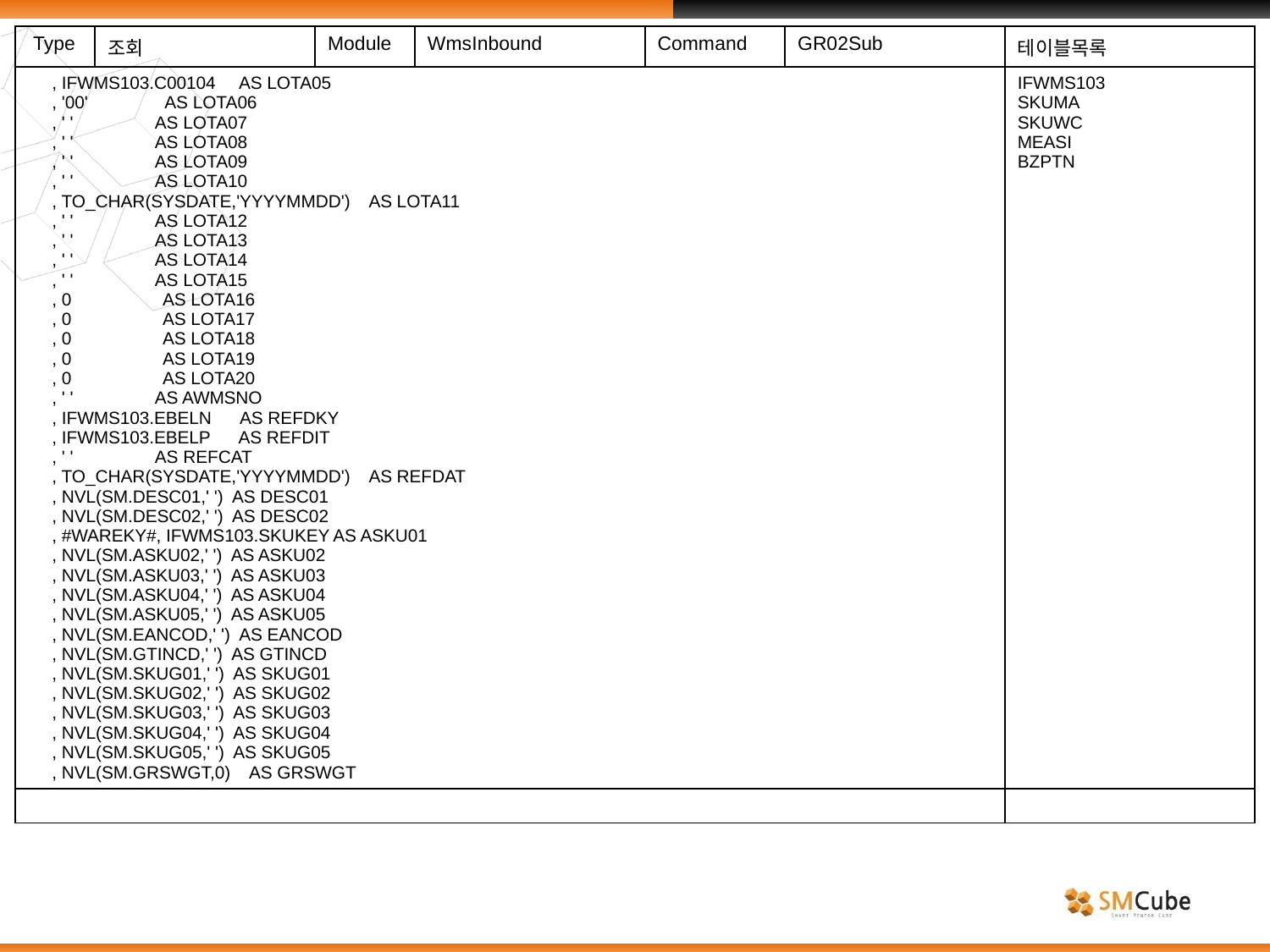

| Type | 조회 | Module | WmsInbound | Command | GR02Sub | 테이블목록 |
| --- | --- | --- | --- | --- | --- | --- |
| , IFWMS103.C00104 AS LOTA05 , '00' AS LOTA06 , ' ' AS LOTA07 , ' ' AS LOTA08 , ' ' AS LOTA09 , ' ' AS LOTA10 , TO\_CHAR(SYSDATE,'YYYYMMDD') AS LOTA11 , ' ' AS LOTA12 , ' ' AS LOTA13 , ' ' AS LOTA14 , ' ' AS LOTA15 , 0 AS LOTA16 , 0 AS LOTA17 , 0 AS LOTA18 , 0 AS LOTA19 , 0 AS LOTA20 , ' ' AS AWMSNO , IFWMS103.EBELN AS REFDKY , IFWMS103.EBELP AS REFDIT , ' ' AS REFCAT , TO\_CHAR(SYSDATE,'YYYYMMDD') AS REFDAT , NVL(SM.DESC01,' ') AS DESC01 , NVL(SM.DESC02,' ') AS DESC02 , #WAREKY#, IFWMS103.SKUKEY AS ASKU01 , NVL(SM.ASKU02,' ') AS ASKU02 , NVL(SM.ASKU03,' ') AS ASKU03 , NVL(SM.ASKU04,' ') AS ASKU04 , NVL(SM.ASKU05,' ') AS ASKU05 , NVL(SM.EANCOD,' ') AS EANCOD , NVL(SM.GTINCD,' ') AS GTINCD , NVL(SM.SKUG01,' ') AS SKUG01 , NVL(SM.SKUG02,' ') AS SKUG02 , NVL(SM.SKUG03,' ') AS SKUG03 , NVL(SM.SKUG04,' ') AS SKUG04 , NVL(SM.SKUG05,' ') AS SKUG05 , NVL(SM.GRSWGT,0) AS GRSWGT |  |  |  |  |  | IFWMS103 SKUMA SKUWC MEASI BZPTN |
|  |  |  |  |  |  |  |